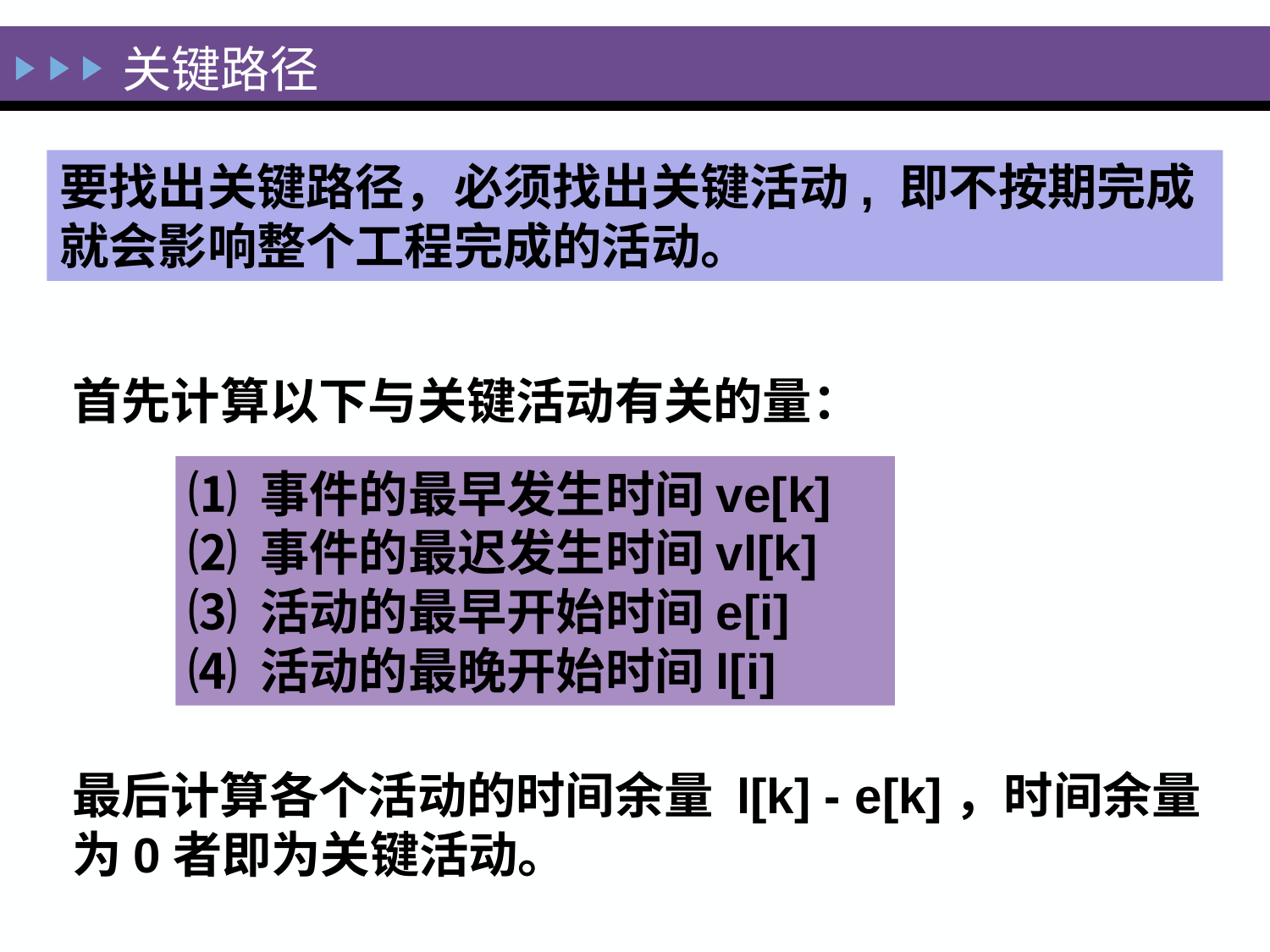

关键路径
要找出关键路径，必须找出关键活动, 即不按期完成就会影响整个工程完成的活动。
# 首先计算以下与关键活动有关的量：
⑴ 事件的最早发生时间ve[k]
⑵ 事件的最迟发生时间vl[k]
⑶ 活动的最早开始时间e[i]
⑷ 活动的最晚开始时间l[i]

最后计算各个活动的时间余量 l[k] - e[k]，时间余量为0者即为关键活动。